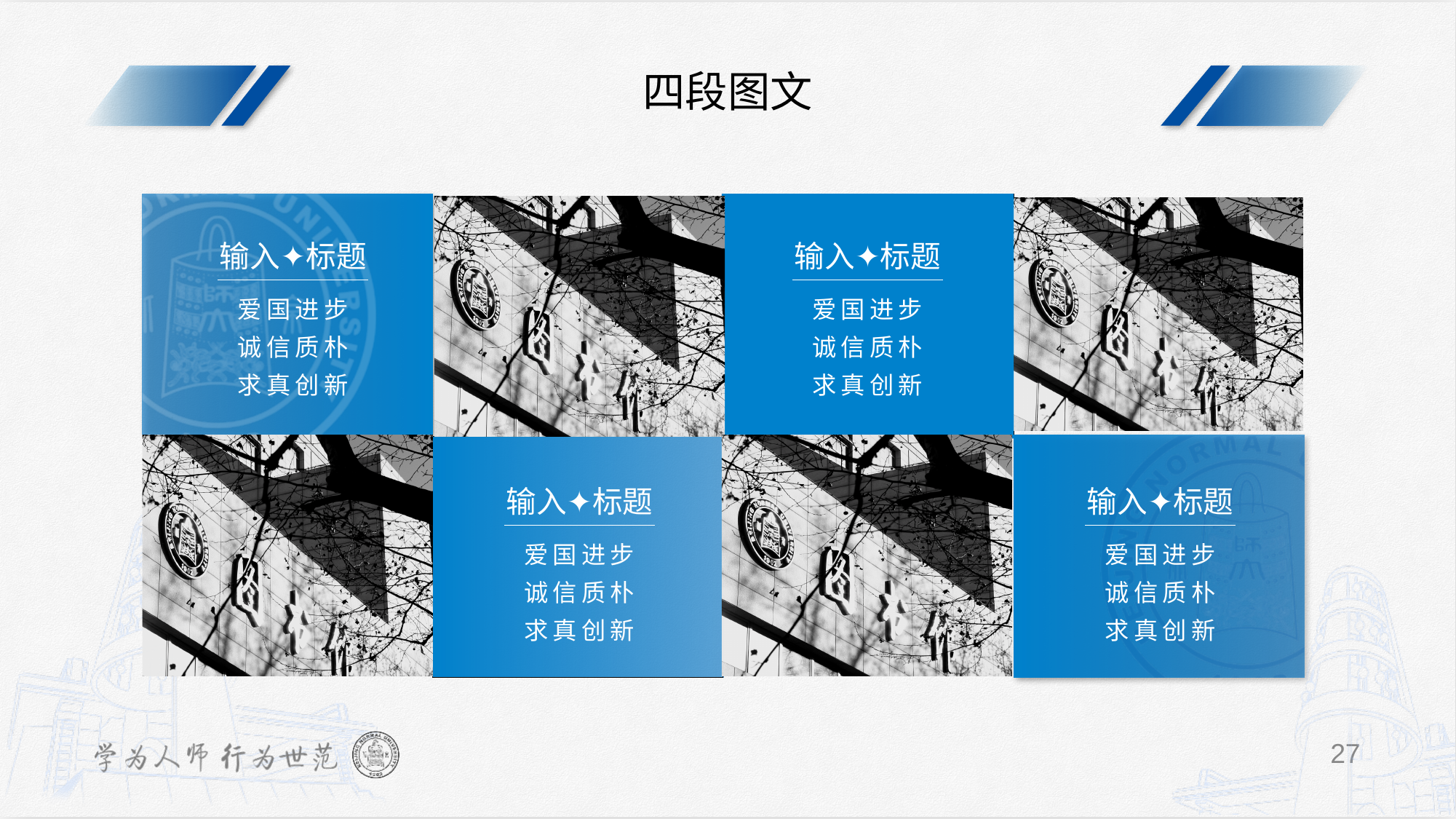

TIP
更改图片：选中图片-Delete-在占位符中插入图片

四段图文

输入✦标题
爱国进步
诚信质朴
求真创新
输入✦标题
爱国进步
诚信质朴
求真创新

输入✦标题
爱国进步
诚信质朴
求真创新

输入✦标题
爱国进步
诚信质朴
求真创新